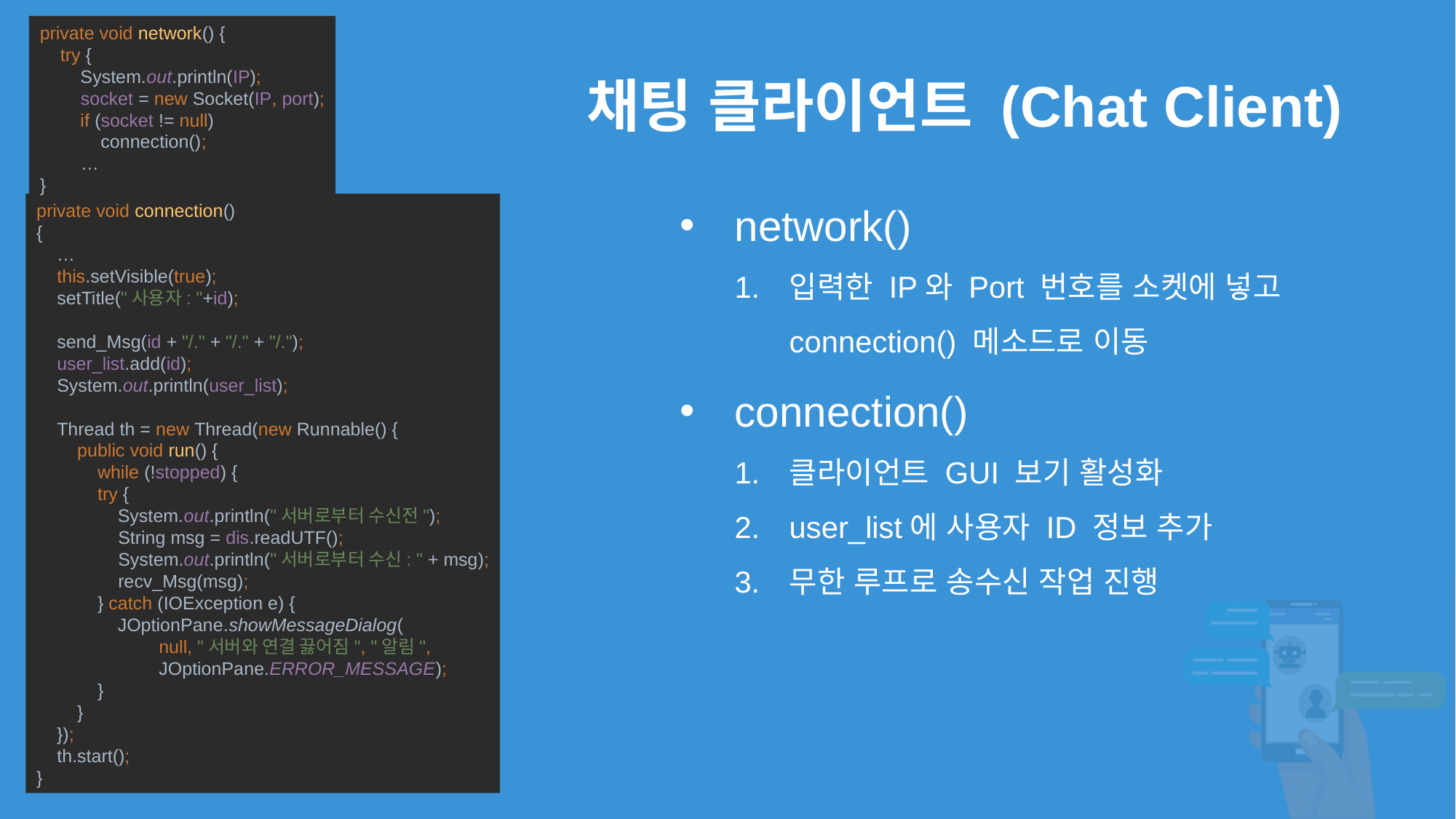

private void network() {
    try {
        System.out.println(IP);
        socket = new Socket(IP, port);
        if (socket != null)
            connection();
        …
}
# 채팅 클라이언트 (Chat Client)
network()
입력한 IP와 Port 번호를 소켓에 넣고
connection() 메소드로 이동
connection()
클라이언트 GUI 보기 활성화
user_list에 사용자 ID 정보 추가
무한 루프로 송수신 작업 진행
private void connection()
{
    …
    this.setVisible(true);
    setTitle("사용자: "+id);
    send_Msg(id + "/." + "/." + "/.");
    user_list.add(id);
    System.out.println(user_list);
    Thread th = new Thread(new Runnable() {
        public void run() {
            while (!stopped) {
            try {
                System.out.println("서버로부터 수신전");
                String msg = dis.readUTF();
                System.out.println("서버로부터 수신: " + msg);
                recv_Msg(msg);
            } catch (IOException e) {
                JOptionPane.showMessageDialog(
                        null, "서버와 연결 끓어짐", "알림",
                        JOptionPane.ERROR_MESSAGE);
            }
        }
    });
    th.start();
}